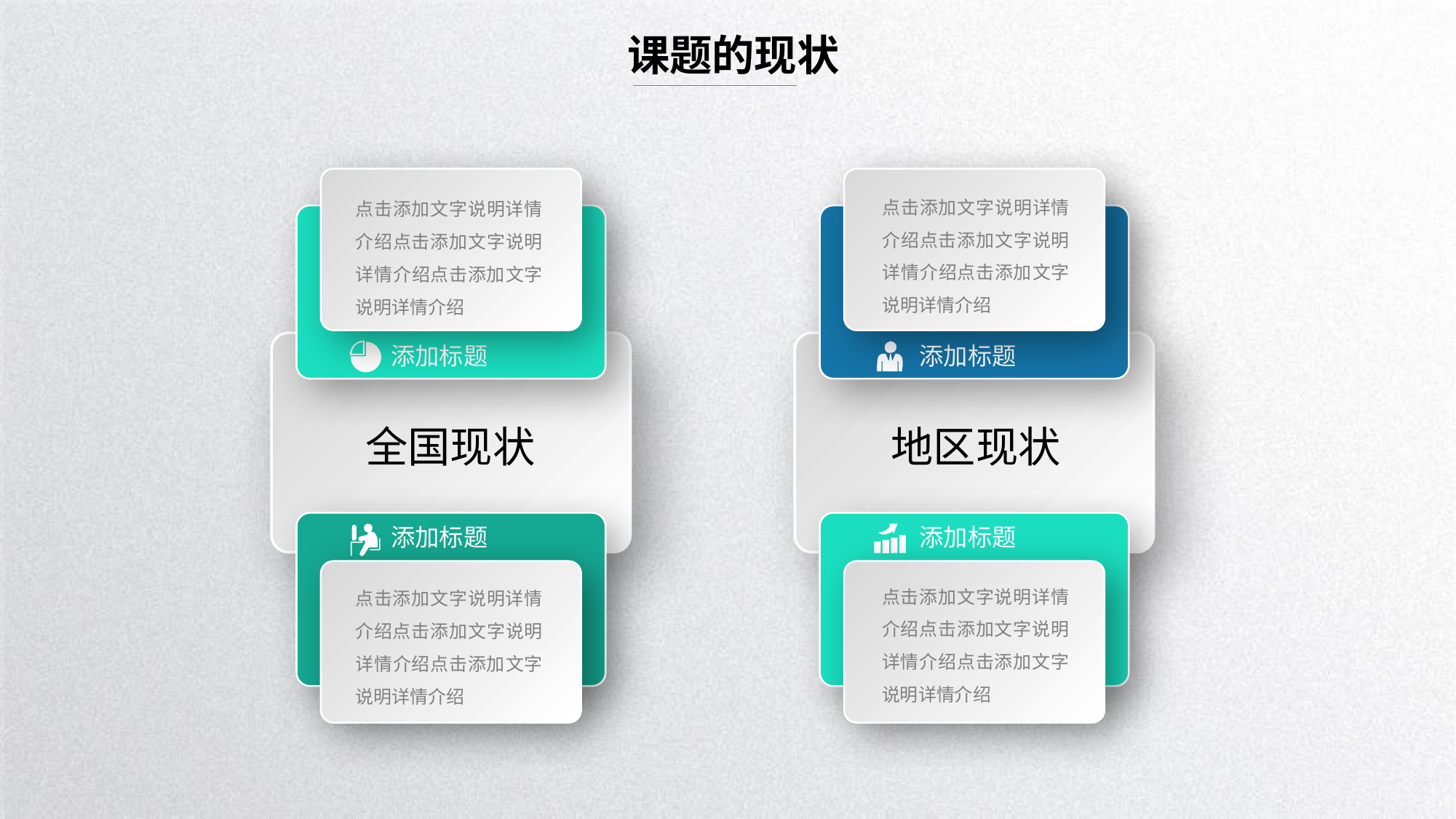

课题的现状

点击添加文字说明详情介绍点击添加文字说明详情介绍点击添加文字说明详情介绍

点击添加文字说明详情介绍点击添加文字说明详情介绍点击添加文字说明详情介绍

添加标题

添加标题

全国现状
地区现状

添加标题

添加标题

点击添加文字说明详情介绍点击添加文字说明详情介绍点击添加文字说明详情介绍

点击添加文字说明详情介绍点击添加文字说明详情介绍点击添加文字说明详情介绍